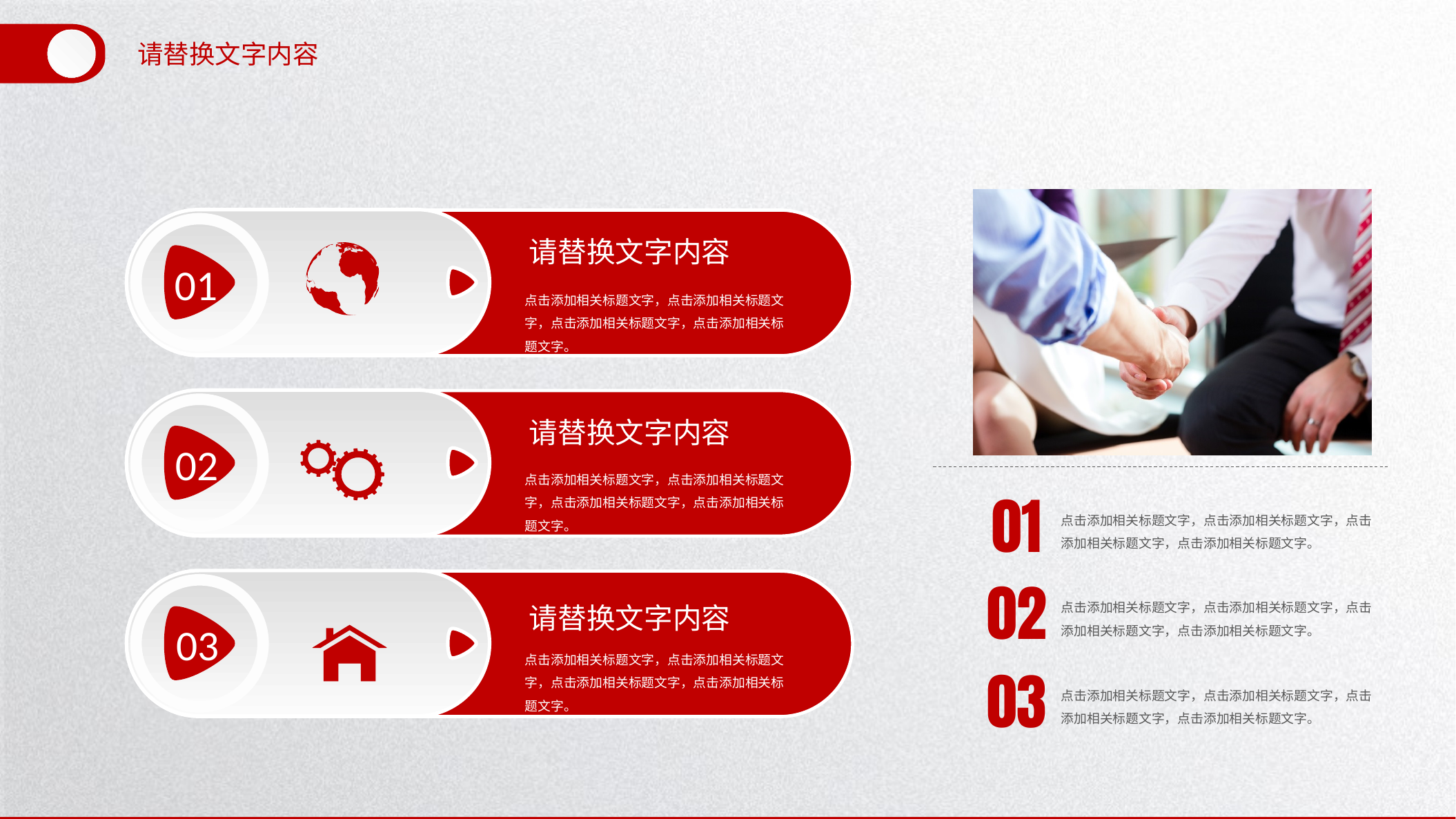

请替换文字内容

请替换文字内容

01
点击添加相关标题文字，点击添加相关标题文字，点击添加相关标题文字，点击添加相关标题文字。

请替换文字内容
02

点击添加相关标题文字，点击添加相关标题文字，点击添加相关标题文字，点击添加相关标题文字。
01
点击添加相关标题文字，点击添加相关标题文字，点击添加相关标题文字，点击添加相关标题文字。

请替换文字内容
03

点击添加相关标题文字，点击添加相关标题文字，点击添加相关标题文字，点击添加相关标题文字。
02
点击添加相关标题文字，点击添加相关标题文字，点击添加相关标题文字，点击添加相关标题文字。
03
点击添加相关标题文字，点击添加相关标题文字，点击添加相关标题文字，点击添加相关标题文字。